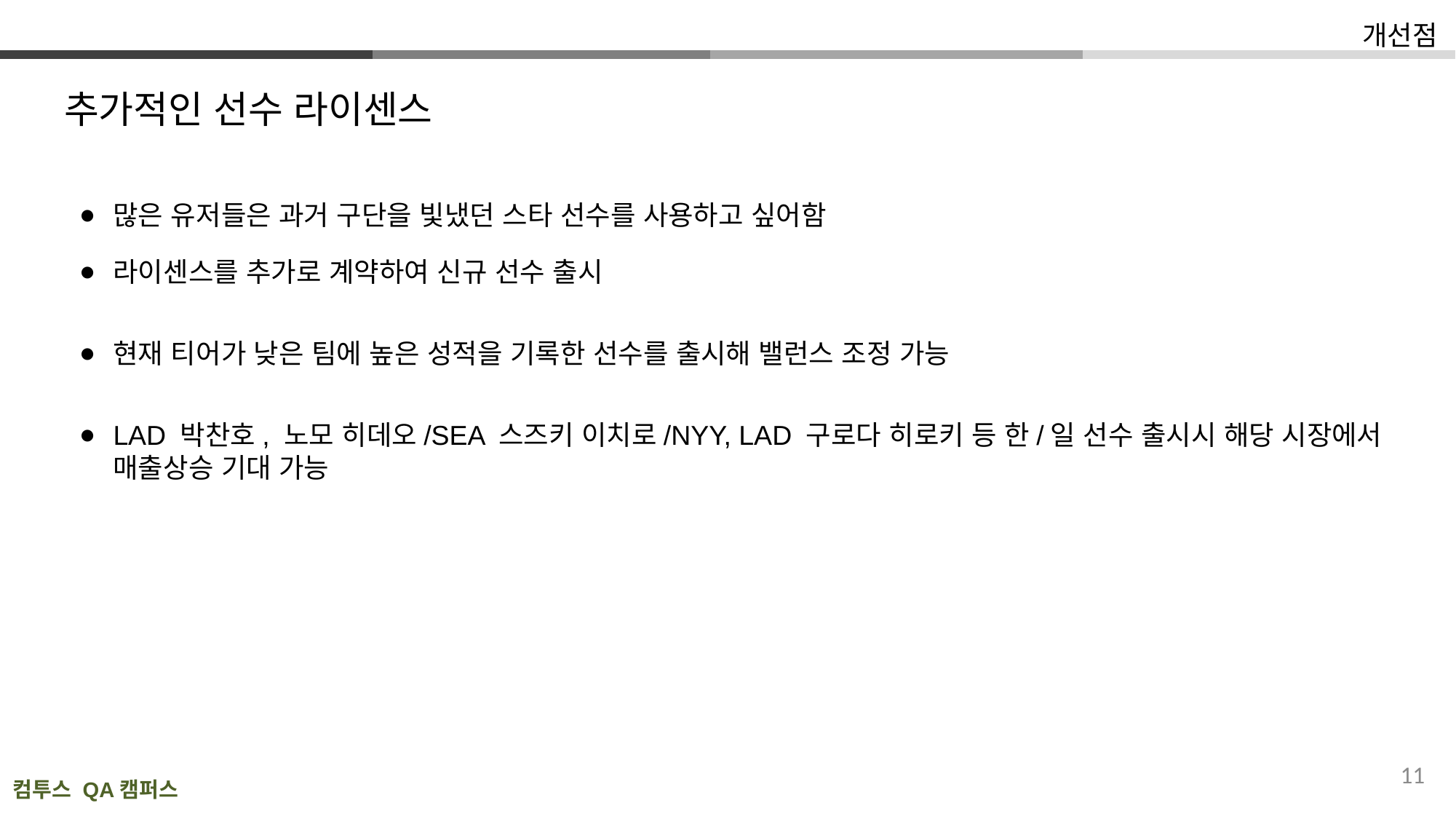

개선점
# 추가적인 선수 라이센스
많은 유저들은 과거 구단을 빛냈던 스타 선수를 사용하고 싶어함
라이센스를 추가로 계약하여 신규 선수 출시
현재 티어가 낮은 팀에 높은 성적을 기록한 선수를 출시해 밸런스 조정 가능
LAD 박찬호, 노모 히데오/SEA 스즈키 이치로/NYY, LAD 구로다 히로키 등 한/일 선수 출시시 해당 시장에서 매출상승 기대 가능

11